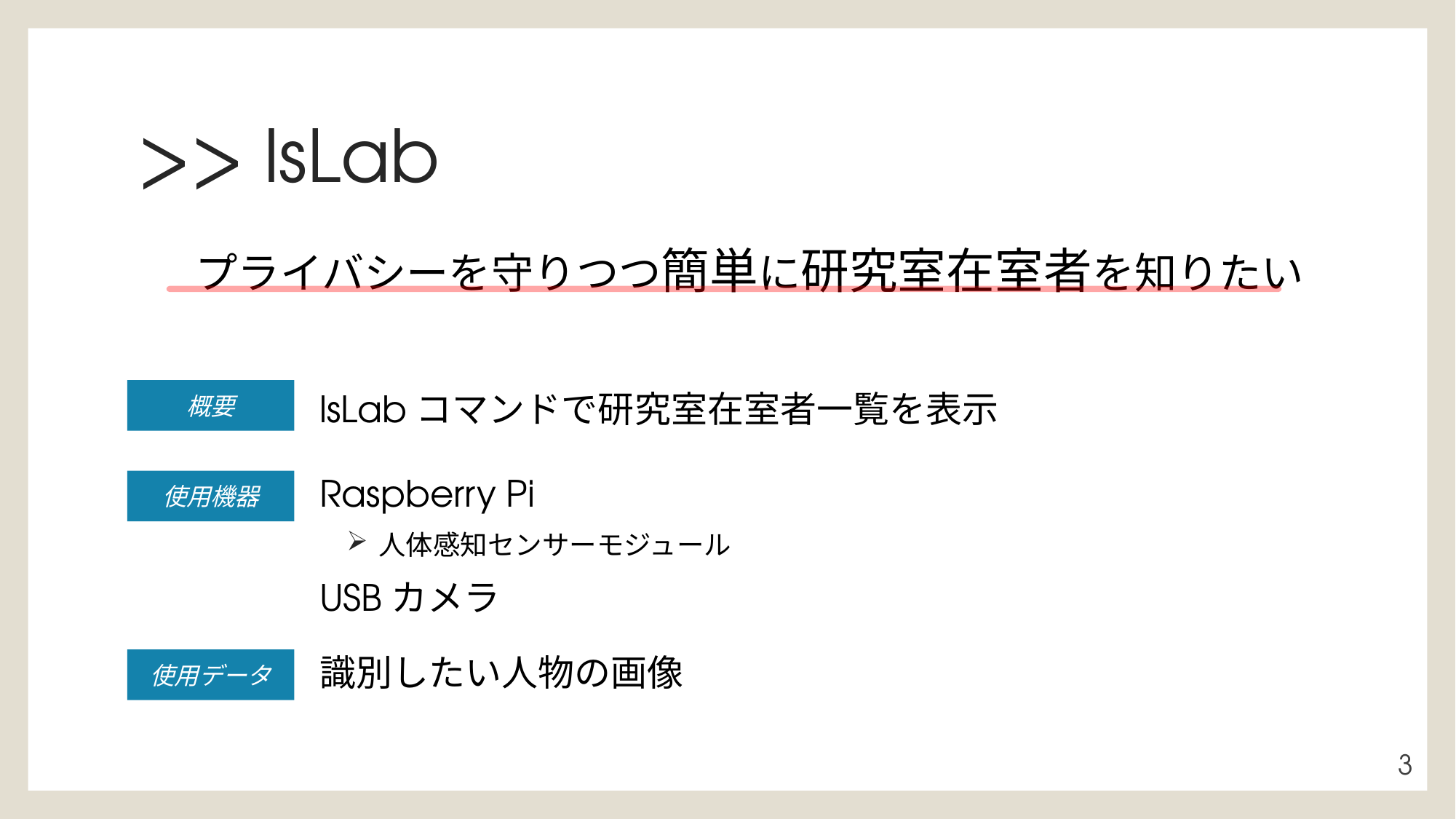

# >> lsLab
プライバシーを守りつつ簡単に研究室在室者を知りたい
概要
lsLabコマンドで研究室在室者一覧を表示
Raspberry Pi
人体感知センサーモジュール
USBカメラ
識別したい人物の画像

使用機器
使用データ
3